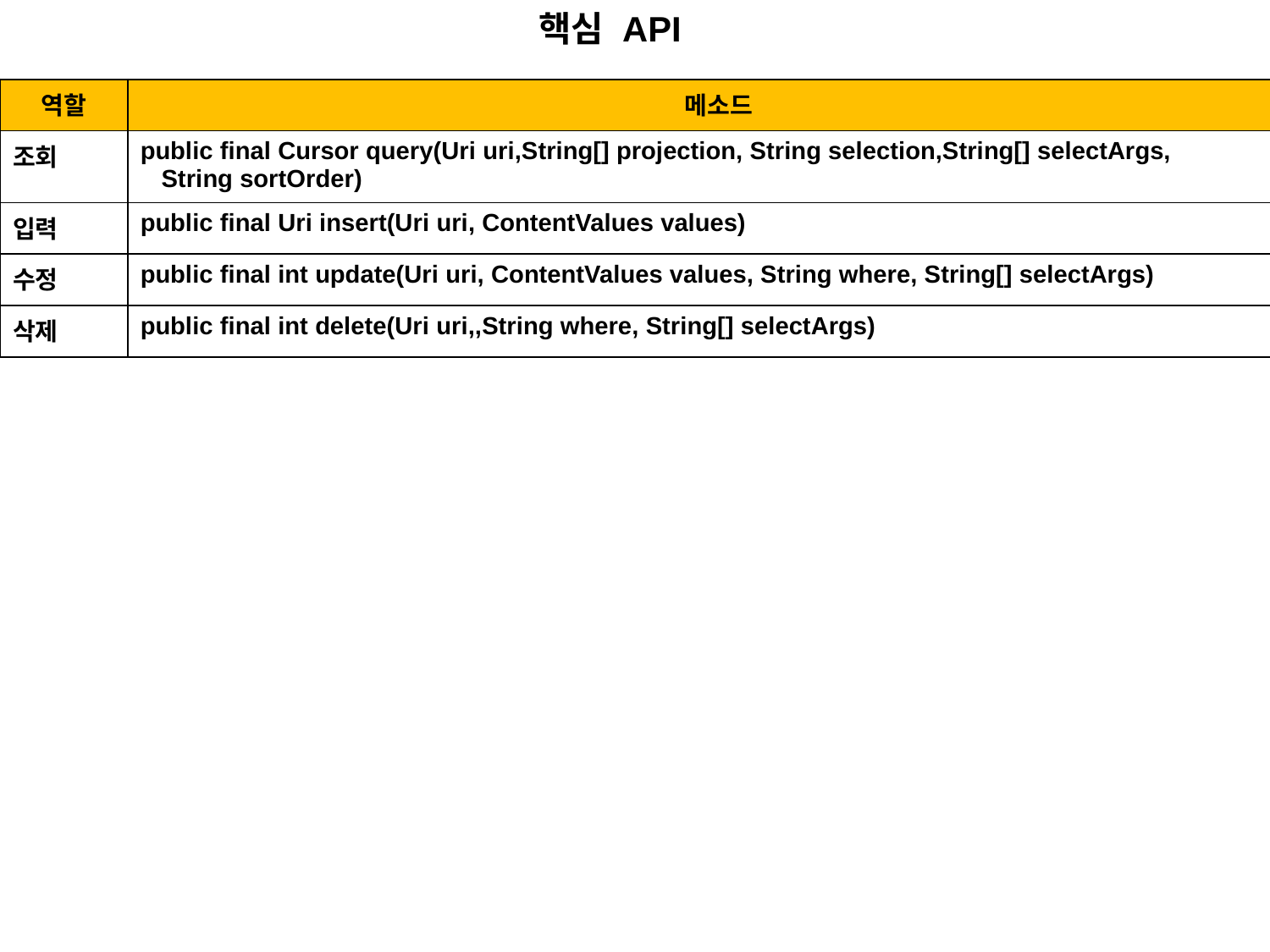

핵심 API
| 역할 | 메소드 |
| --- | --- |
| 조회 | public final Cursor query(Uri uri,String[] projection, String selection,String[] selectArgs, String sortOrder) |
| 입력 | public final Uri insert(Uri uri, ContentValues values) |
| 수정 | public final int update(Uri uri, ContentValues values, String where, String[] selectArgs) |
| 삭제 | public final int delete(Uri uri,,String where, String[] selectArgs) |